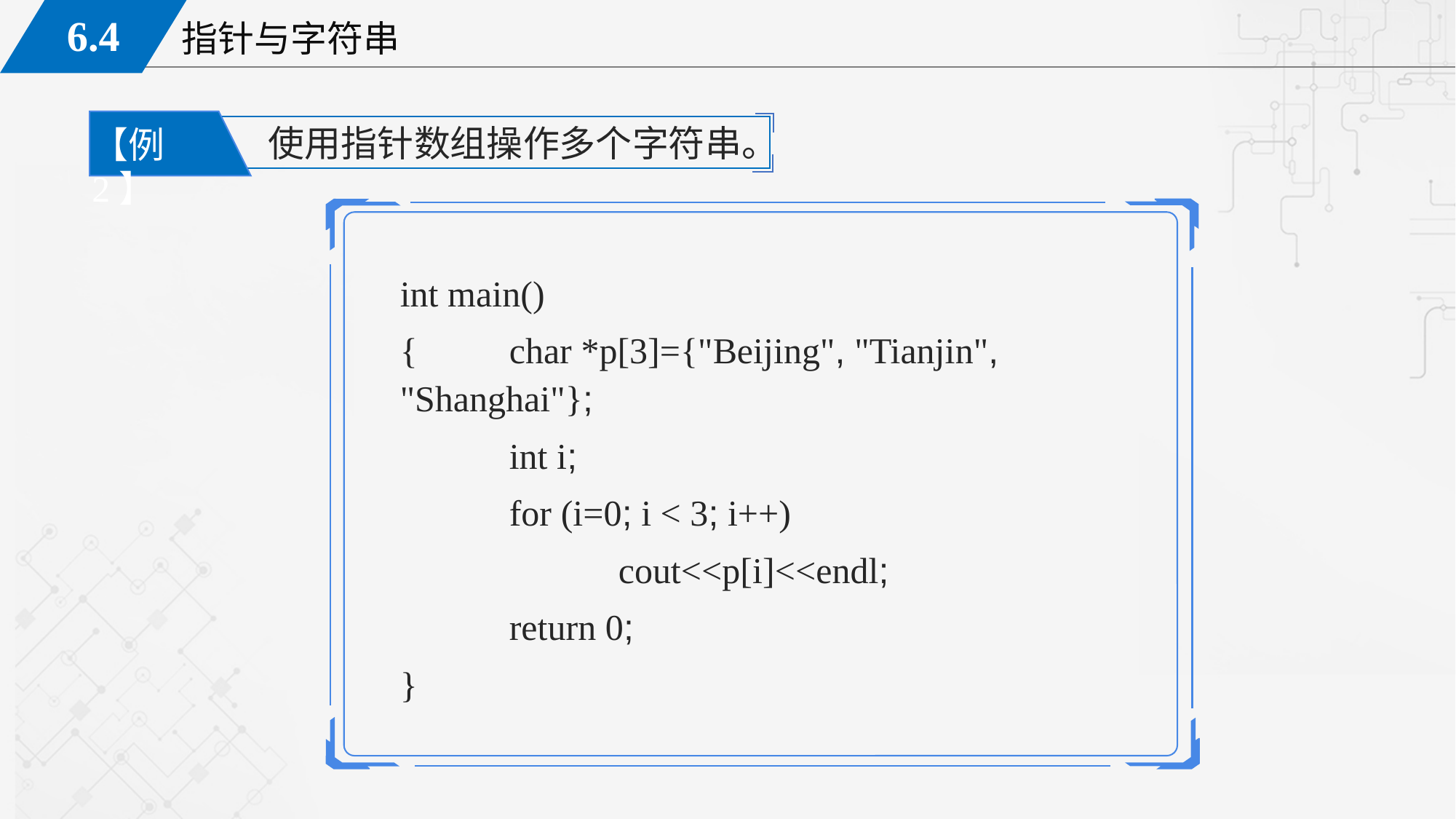

使用指针数组操作多个字符串。

【例2】

	int main()
	{	char *p[3]={"Beijing", "Tianjin", "Shanghai"};
		int i;
		for (i=0; i < 3; i++)
			cout<<p[i]<<endl;
		return 0;
	}